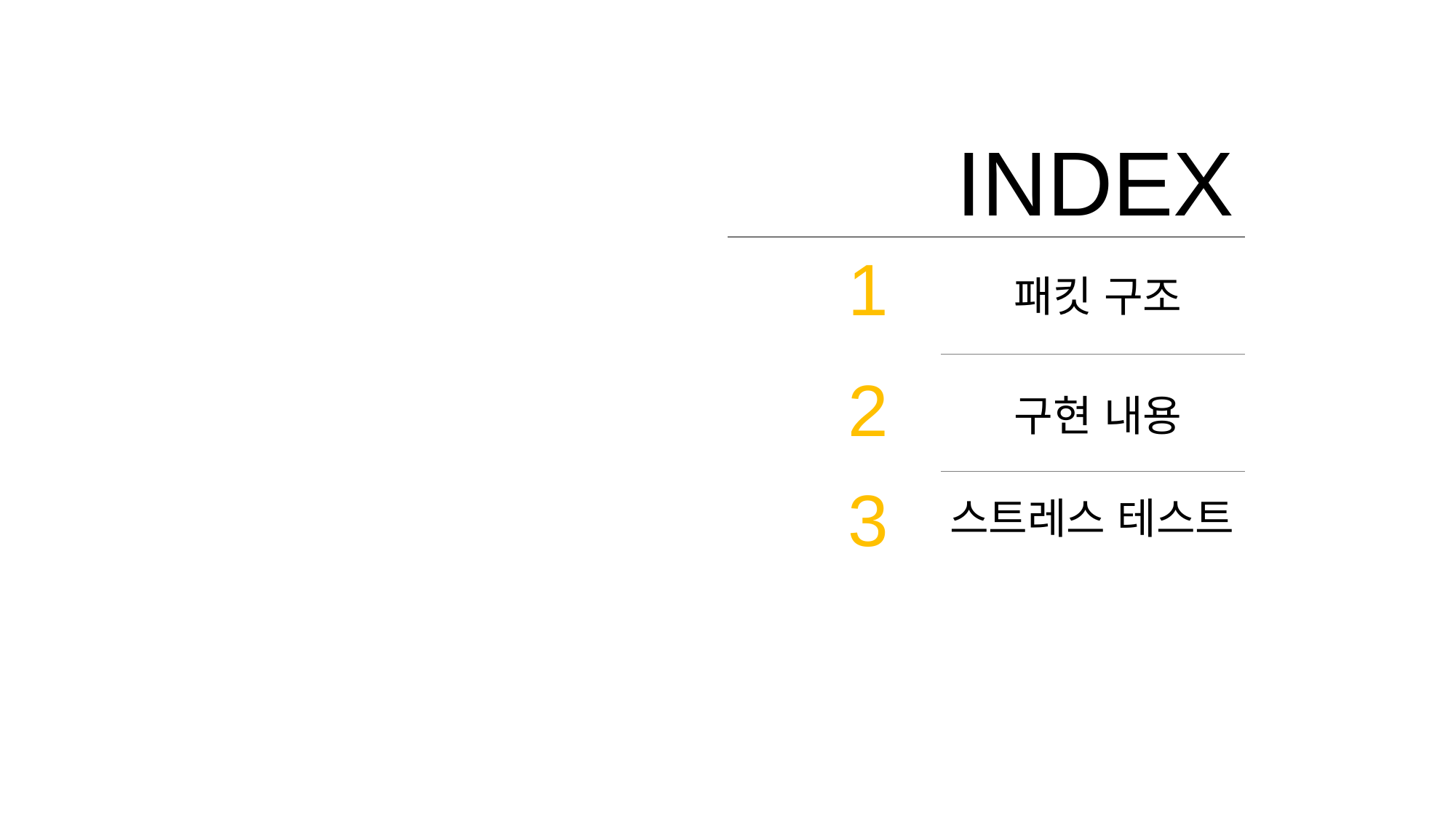

INDEX
1
패킷 구조
2
구현 내용
3
스트레스 테스트